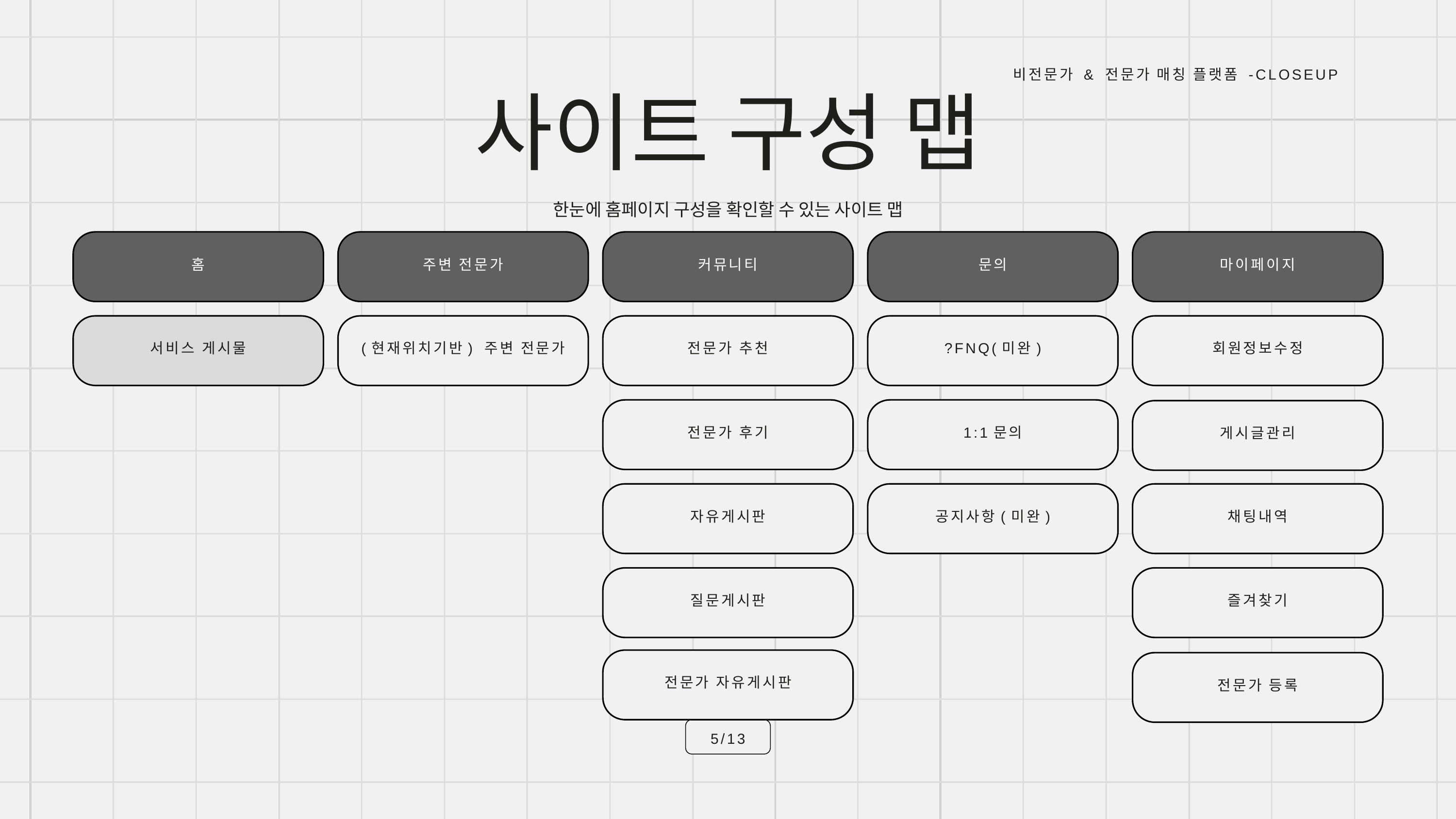

비전문가 & 전문가 매칭 플랫폼 -CLOSEUP
사이트 구성 맵
한눈에 홈페이지 구성을 확인할 수 있는 사이트 맵

홈

주변 전문가

커뮤니티

문의

마이페이지

서비스 게시물

(현재위치기반) 주변 전문가

전문가 추천

?FNQ(미완)

회원정보수정

전문가 후기

1:1문의

게시글관리

자유게시판

공지사항(미완)

채팅내역

질문게시판

즐겨찾기

전문가 자유게시판

전문가 등록

5/13